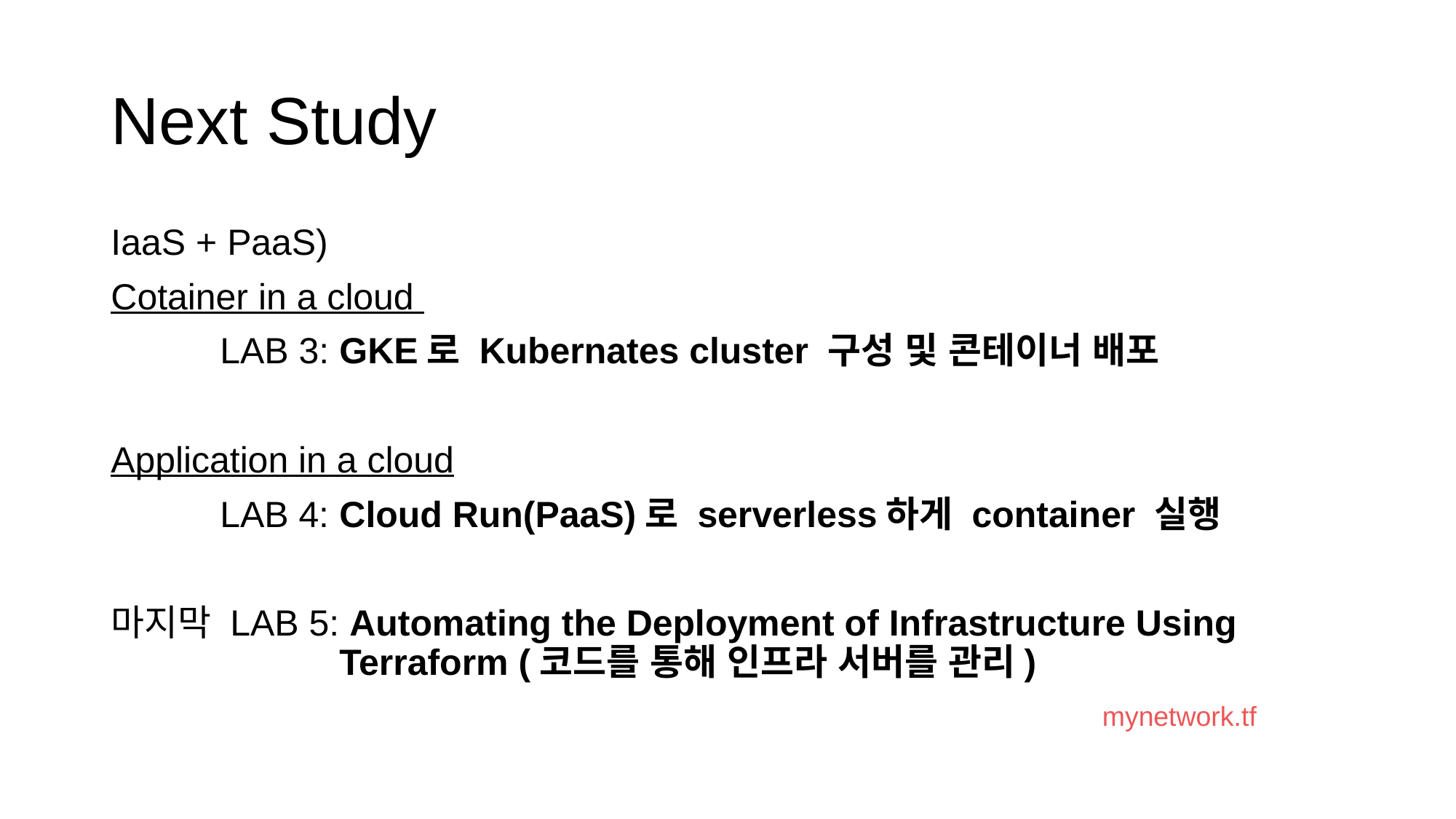

# Next Study
IaaS + PaaS)
Cotainer in a cloud
	LAB 3: GKE로 Kubernates cluster 구성 및 콘테이너 배포

Application in a cloud
	LAB 4: Cloud Run(PaaS)로 serverless하게 container 실행

마지막 LAB 5: Automating the Deployment of Infrastructure Using 			 Terraform (코드를 통해 인프라 서버를 관리)

mynetwork.tf